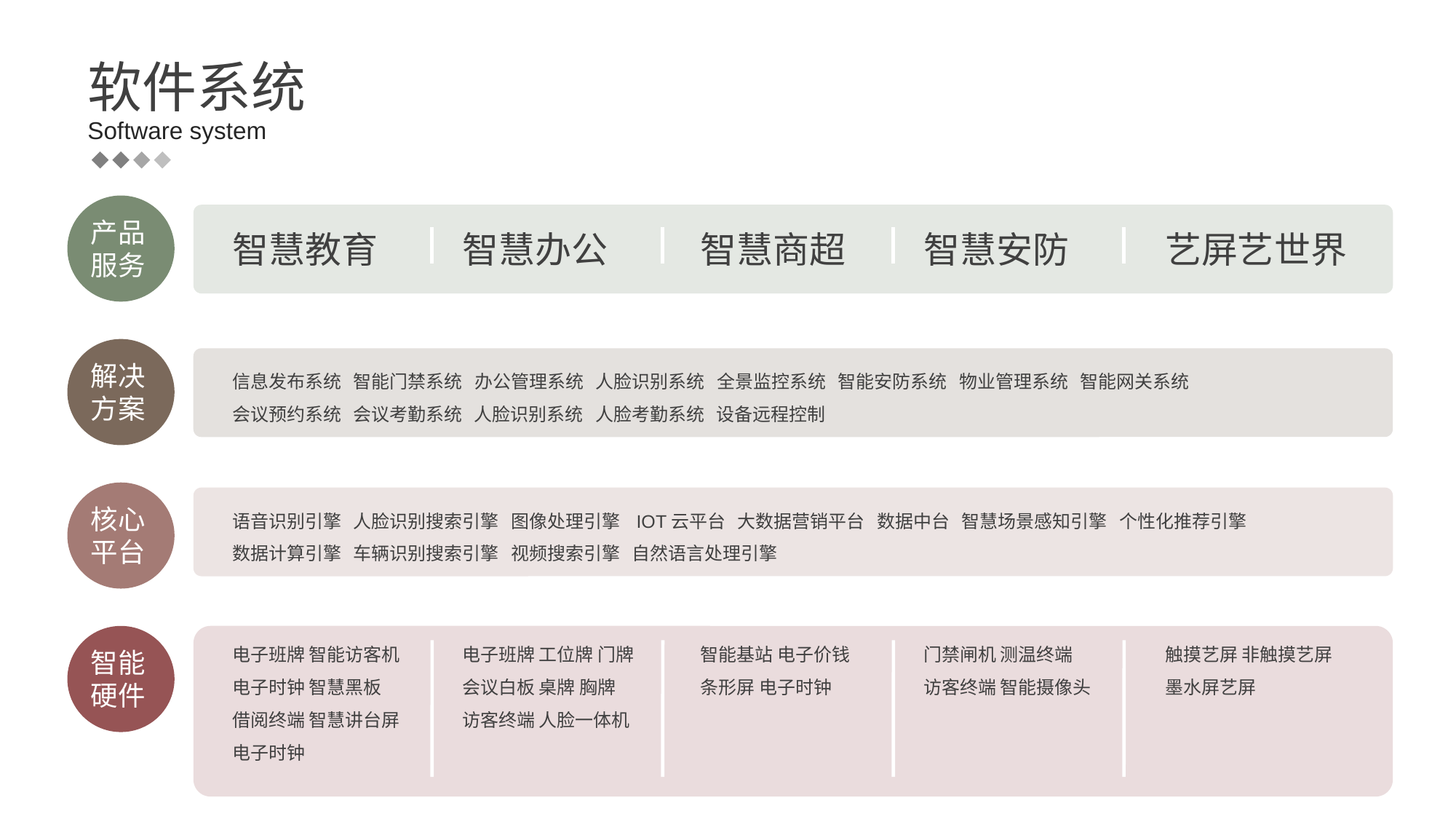

软件系统
Software system

产品
服务

智慧教育
智慧办公
智慧商超
智慧安防
艺屏艺世界

解决方案

信息发布系统   智能门禁系统   办公管理系统   人脸识别系统   全景监控系统   智能安防系统   物业管理系统   智能网关系统
会议预约系统   会议考勤系统   人脸识别系统   人脸考勤系统   设备远程控制

核心
平台

语音识别引擎   人脸识别搜索引擎   图像处理引擎   IOT云平台   大数据营销平台   数据中台   智慧场景感知引擎   个性化推荐引擎
数据计算引擎   车辆识别搜索引擎   视频搜索引擎   自然语言处理引擎

智能硬件

电子班牌 智能访客机
电子时钟 智慧黑板
借阅终端 智慧讲台屏
电子时钟
电子班牌 工位牌 门牌
会议白板 桌牌 胸牌
访客终端 人脸一体机
智能基站 电子价钱
条形屏 电子时钟
门禁闸机 测温终端
访客终端 智能摄像头
触摸艺屏 非触摸艺屏
墨水屏艺屏